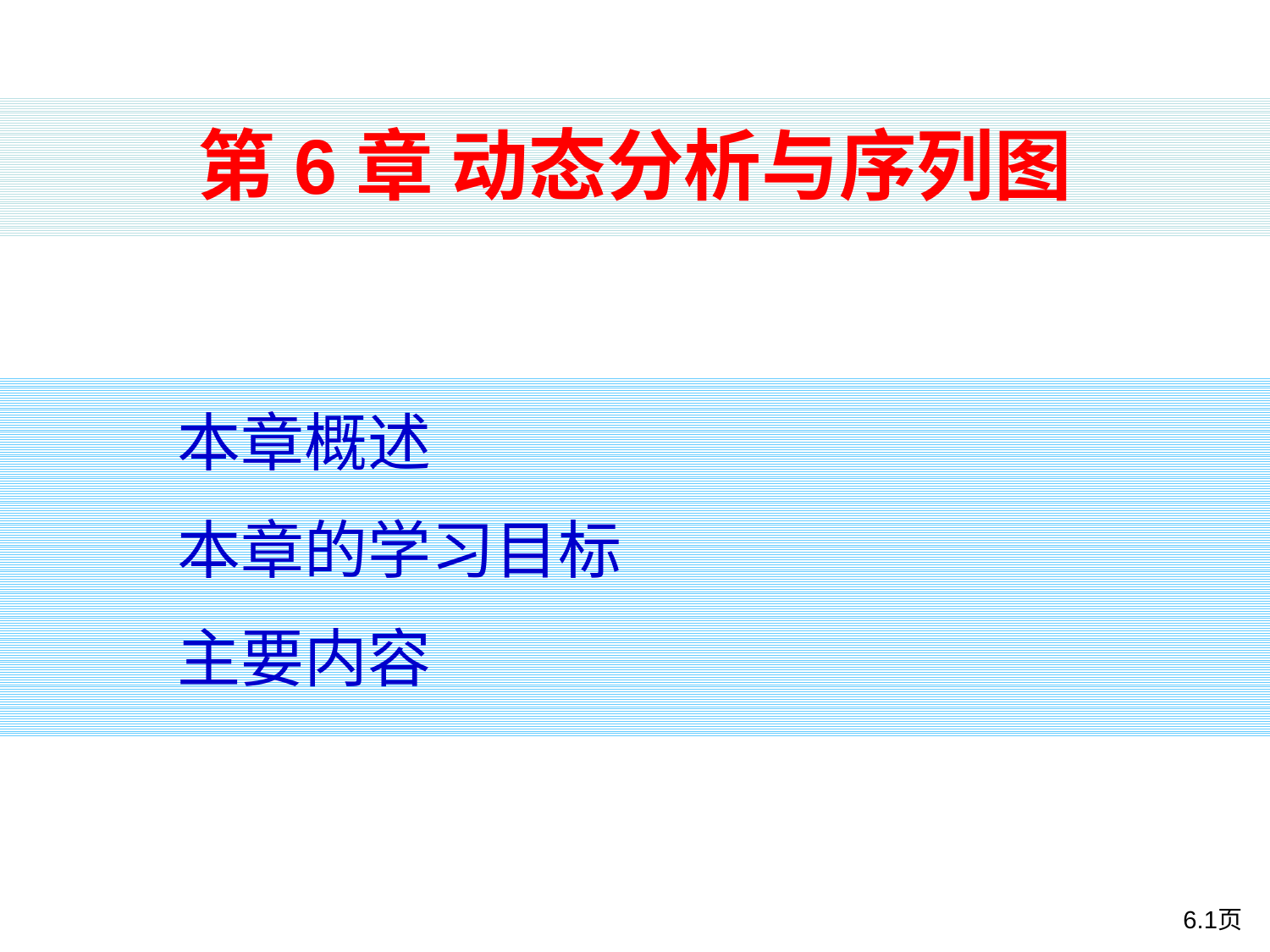

# 第6章 动态分析与序列图

本章概述
本章的学习目标
主要内容
6.1页